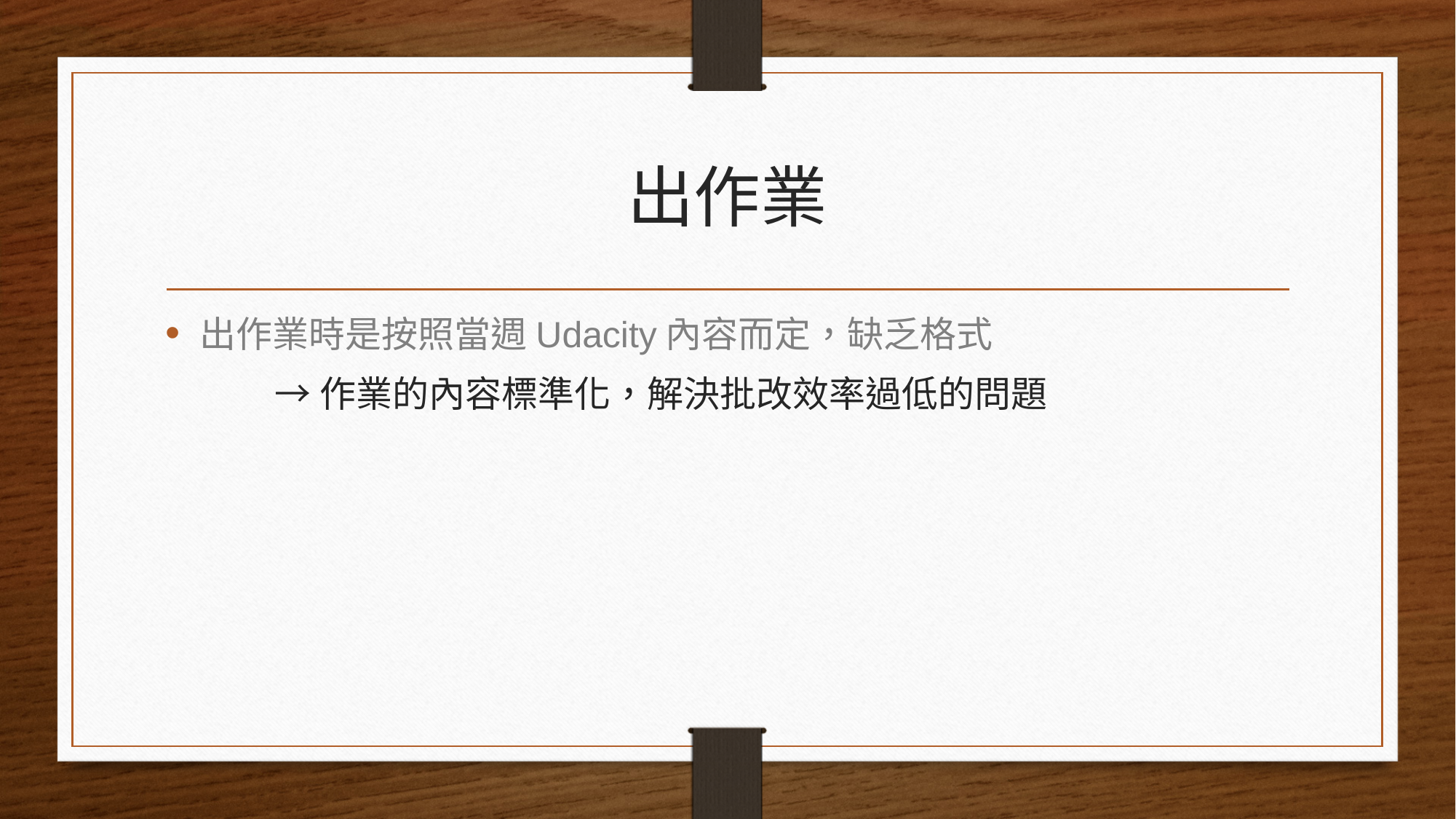

# 出作業
出作業時是按照當週Udacity內容而定，缺乏格式
	→作業的內容標準化，解決批改效率過低的問題